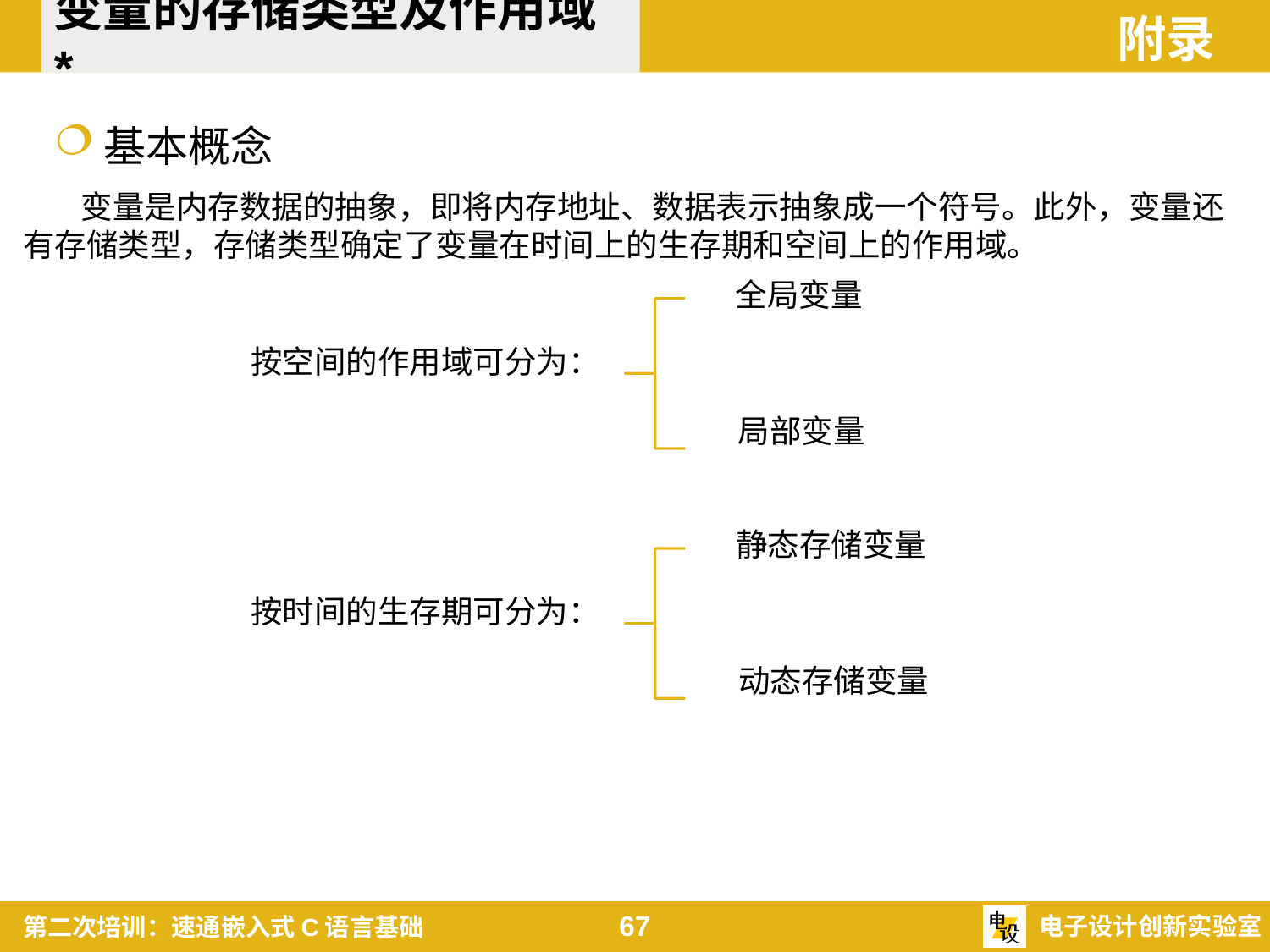

变量的存储类型及作用域*
附录
基本概念
       变量是内存数据的抽象，即将内存地址、数据表示抽象成一个符号。此外，变量还有存储类型，存储类型确定了变量在时间上的生存期和空间上的作用域。
全局变量

按空间的作用域可分为：
局部变量
静态存储变量

按时间的生存期可分为：
动态存储变量
67